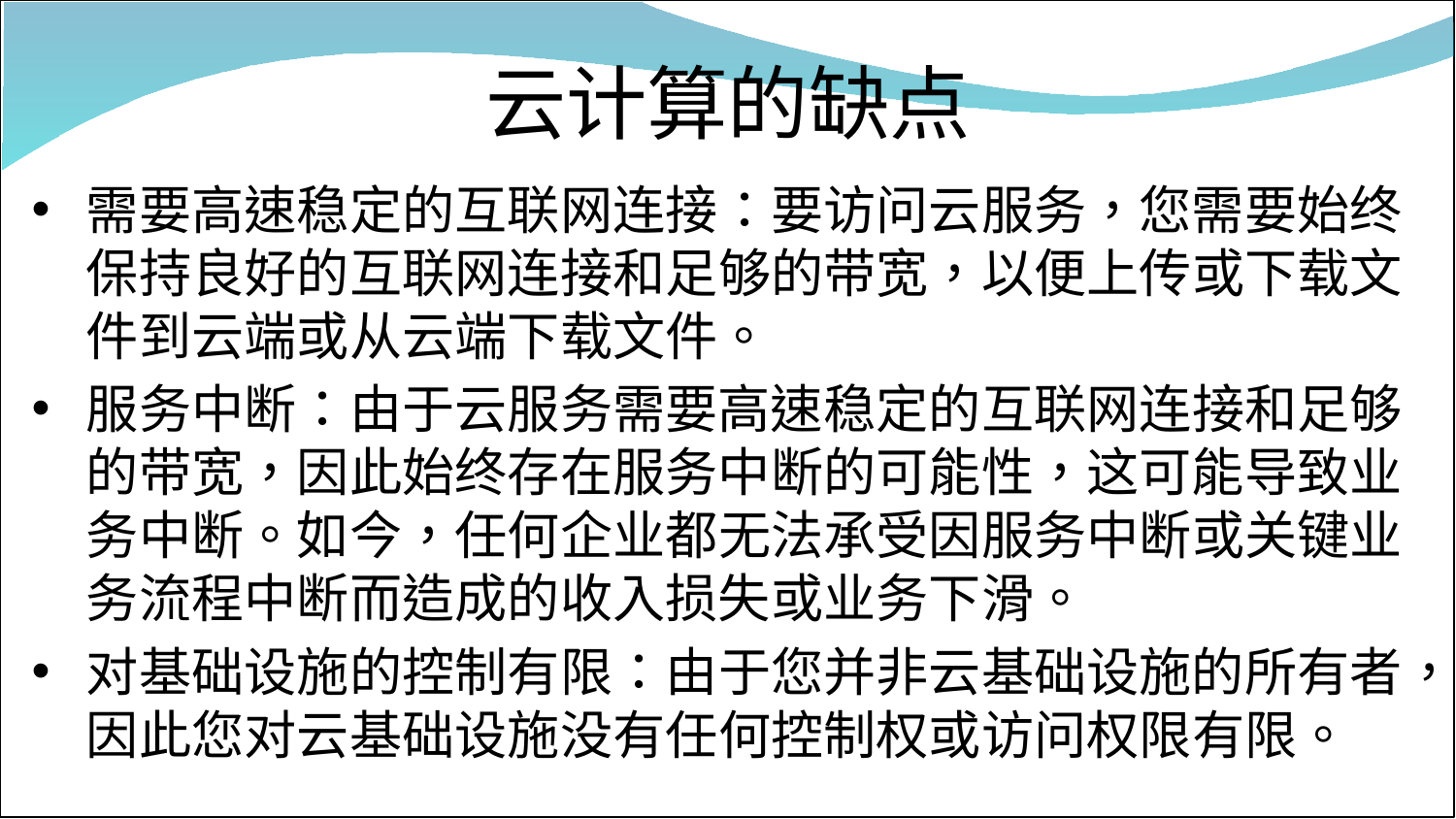

# 云计算的缺点
需要高速稳定的互联网连接：要访问云服务，您需要始终保持良好的互联网连接和足够的带宽，以便上传或下载文件到云端或从云端下载文件。
服务中断：由于云服务需要高速稳定的互联网连接和足够的带宽，因此始终存在服务中断的可能性，这可能导致业务中断。如今，任何企业都无法承受因服务中断或关键业务流程中断而造成的收入损失或业务下滑。
对基础设施的控制有限：由于您并非云基础设施的所有者，因此您对云基础设施没有任何控制权或访问权限有限。